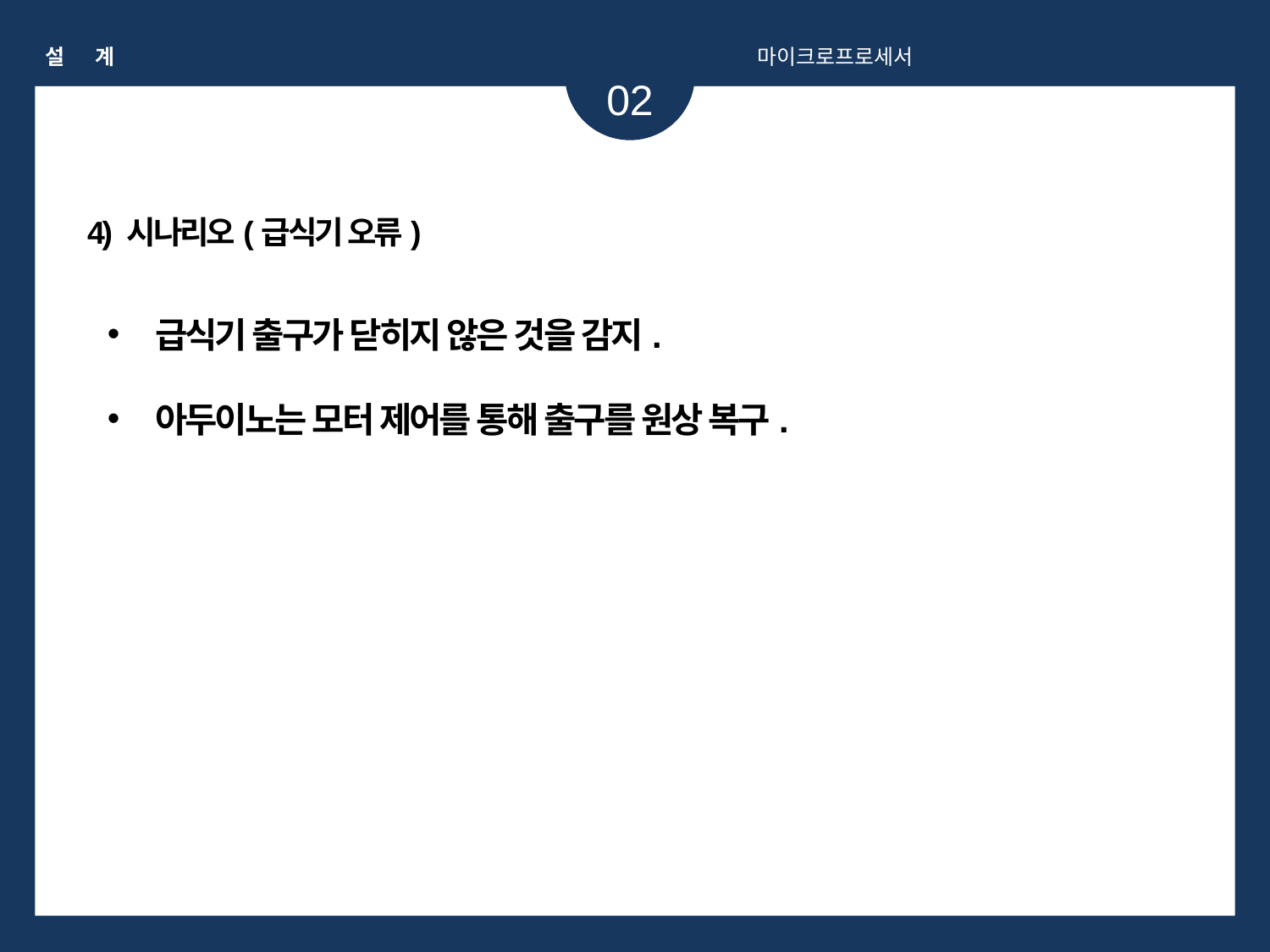

설          계
마이크로프로세서
02

4) 시나리오(급식기 오류)
급식기 출구가 닫히지 않은 것을 감지.
아두이노는 모터 제어를 통해 출구를 원상 복구.